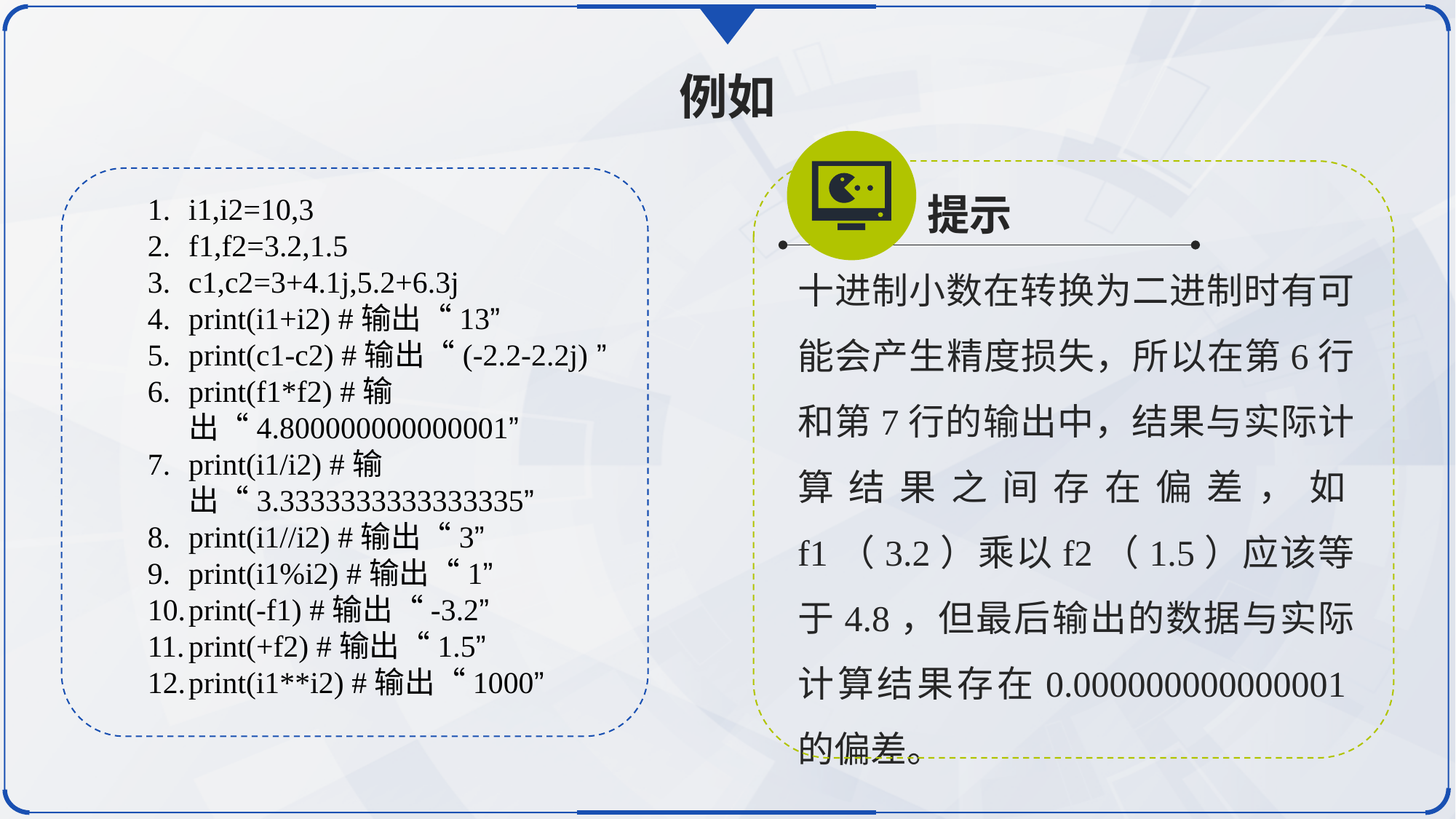

例如

提示
i1,i2=10,3
f1,f2=3.2,1.5
c1,c2=3+4.1j,5.2+6.3j
print(i1+i2) #输出“13”
print(c1-c2) #输出“(-2.2-2.2j) ”
print(f1*f2) #输出“4.800000000000001”
print(i1/i2) #输出“3.3333333333333335”
print(i1//i2) #输出“3”
print(i1%i2) #输出“1”
print(-f1) #输出“-3.2”
print(+f2) #输出“1.5”
print(i1**i2) #输出“1000”

十进制小数在转换为二进制时有可能会产生精度损失，所以在第6行和第7行的输出中，结果与实际计算结果之间存在偏差，如f1（3.2）乘以f2（1.5）应该等于4.8，但最后输出的数据与实际计算结果存在0.000000000000001的偏差。